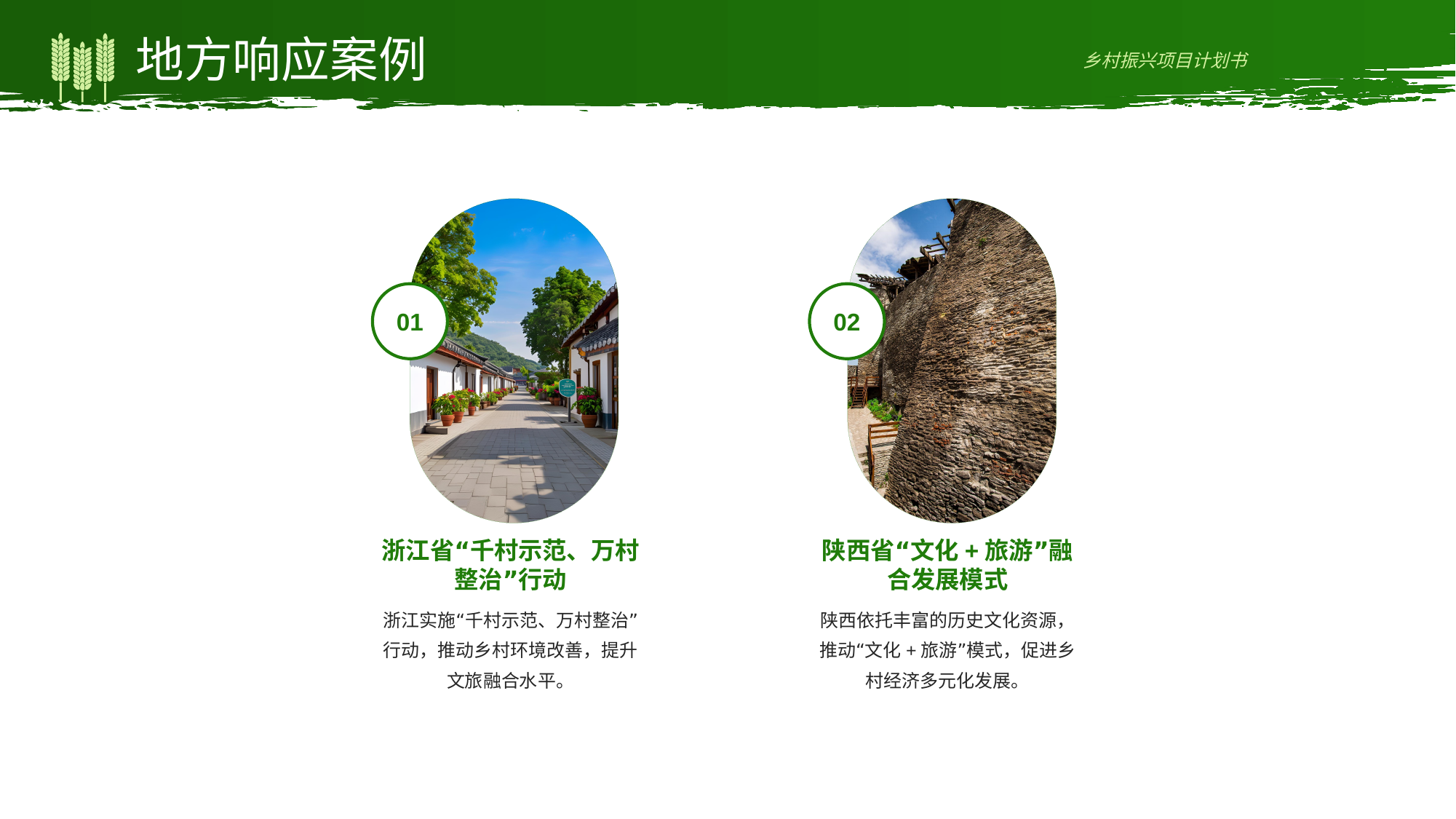

地方响应案例

01
02
浙江省“千村示范、万村整治”行动
陕西省“文化+旅游”融合发展模式
浙江实施“千村示范、万村整治”行动，推动乡村环境改善，提升文旅融合水平。
陕西依托丰富的历史文化资源，推动“文化+旅游”模式，促进乡村经济多元化发展。